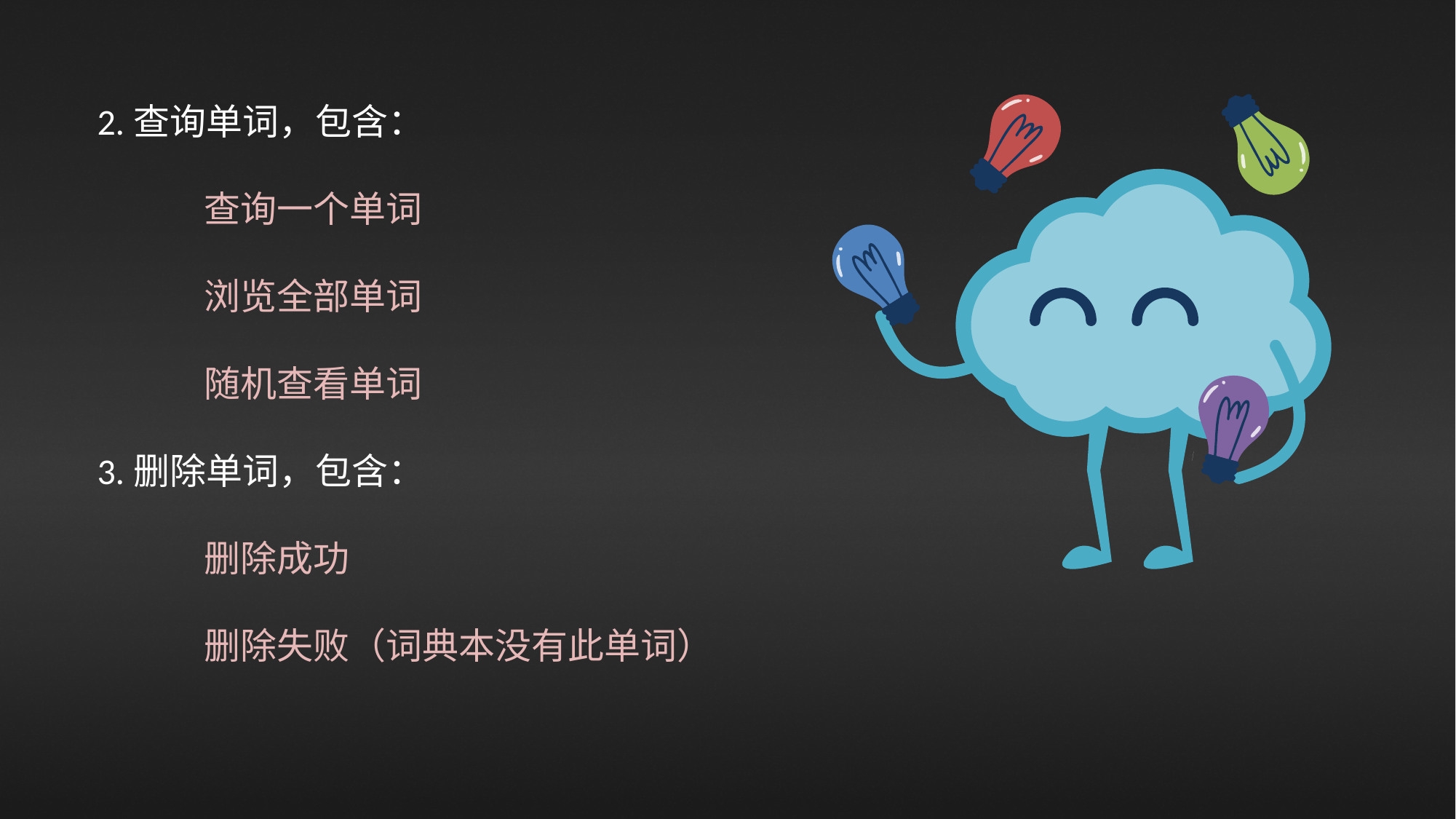

2.查询单词，包含：

            查询一个单词

            浏览全部单词

            随机查看单词

3.删除单词，包含：

            删除成功

            删除失败（词典本没有此单词）